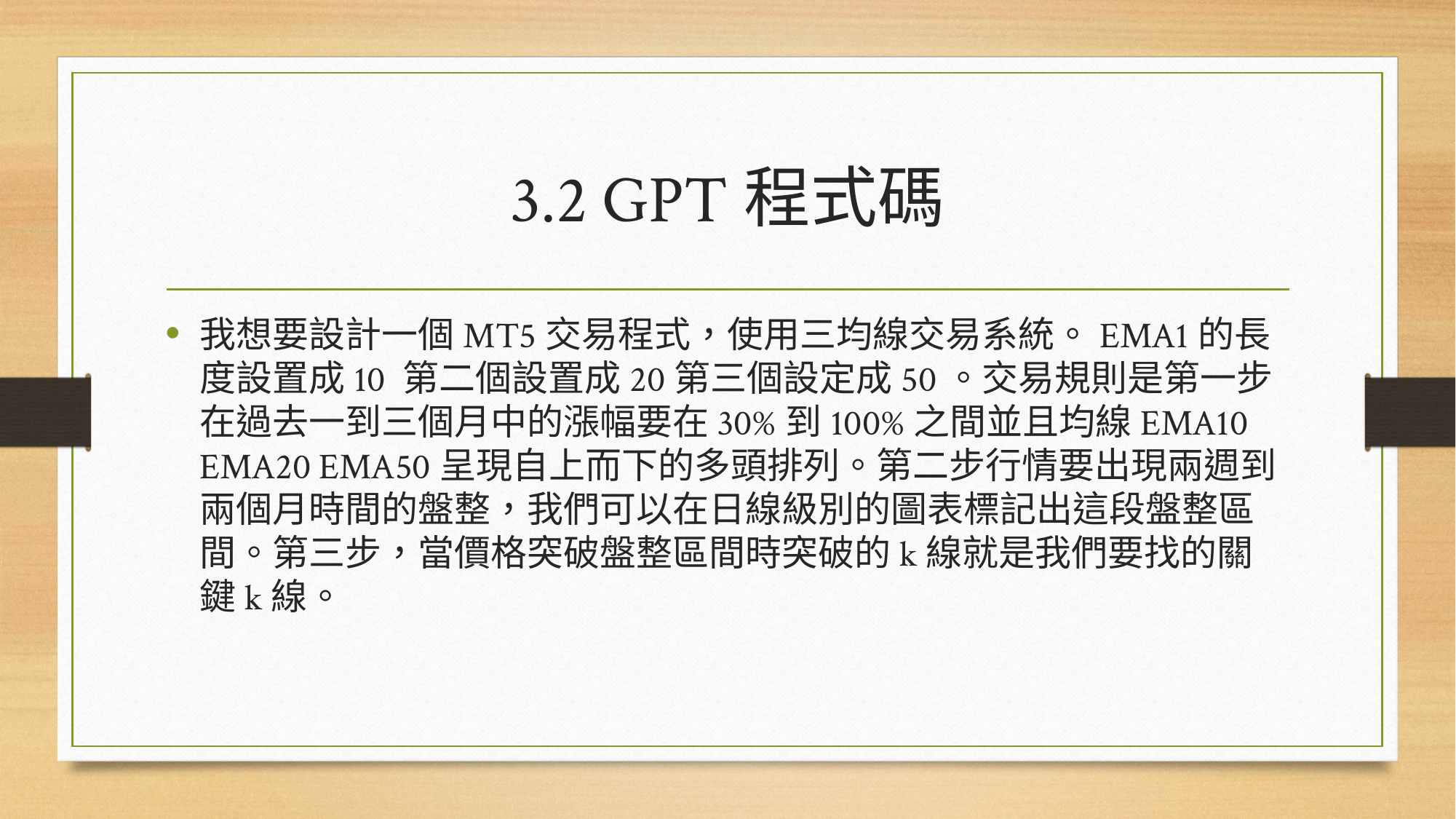

# 3.2 GPT程式碼
我想要設計一個MT5交易程式，使用三均線交易系統。EMA1的長度設置成10 第二個設置成20第三個設定成50。交易規則是第一步在過去一到三個月中的漲幅要在30%到100%之間並且均線EMA10 EMA20 EMA50呈現自上而下的多頭排列。第二步行情要出現兩週到兩個月時間的盤整，我們可以在日線級別的圖表標記出這段盤整區間。第三步，當價格突破盤整區間時突破的k線就是我們要找的關鍵k線。